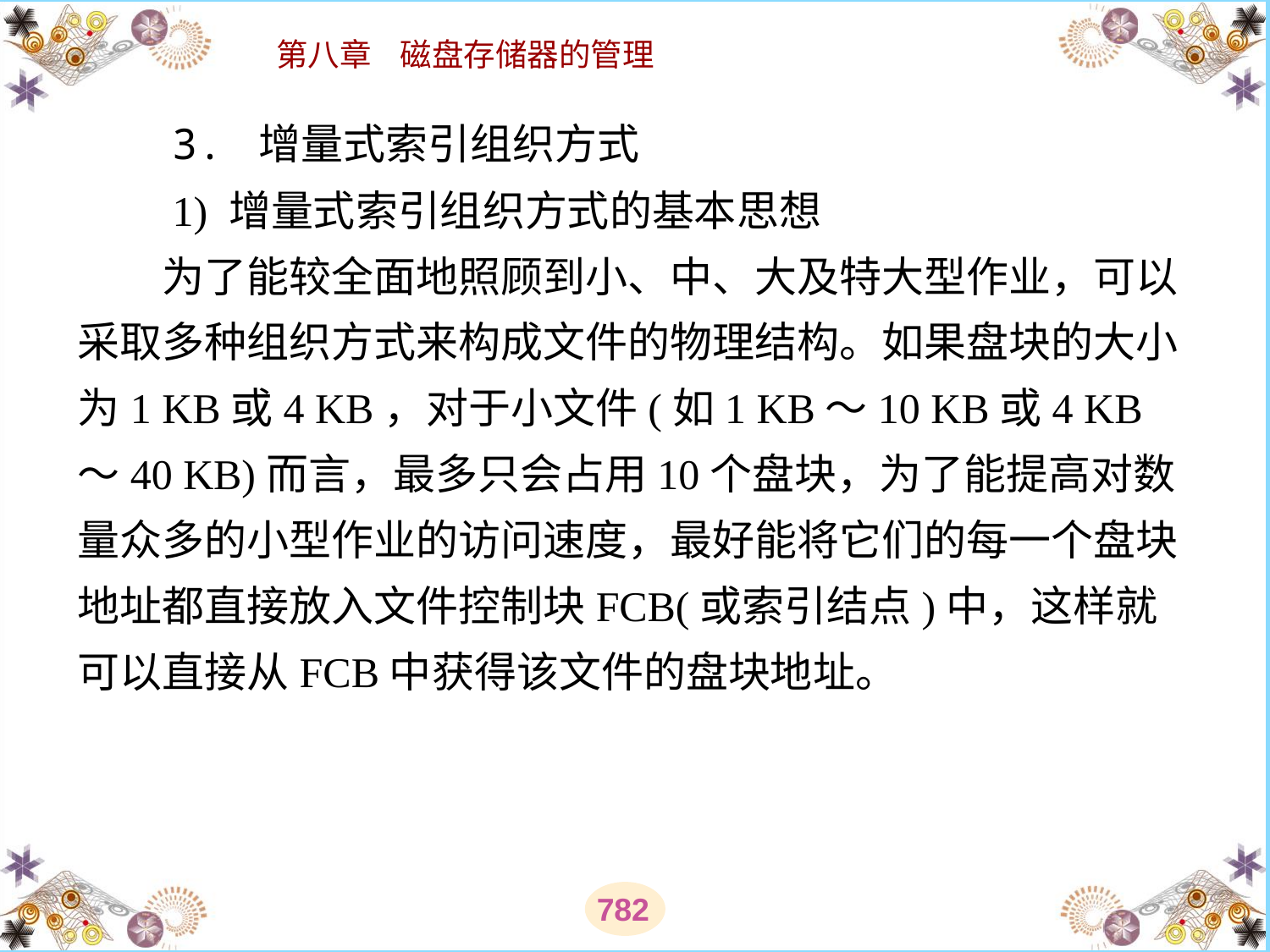

# 3. 增量式索引组织方式 　　1) 增量式索引组织方式的基本思想 　　为了能较全面地照顾到小、中、大及特大型作业，可以采取多种组织方式来构成文件的物理结构。如果盘块的大小为1 KB或4 KB，对于小文件(如1 KB～10 KB或4 KB～40 KB)而言，最多只会占用10个盘块，为了能提高对数量众多的小型作业的访问速度，最好能将它们的每一个盘块地址都直接放入文件控制块FCB(或索引结点)中，这样就可以直接从FCB中获得该文件的盘块地址。